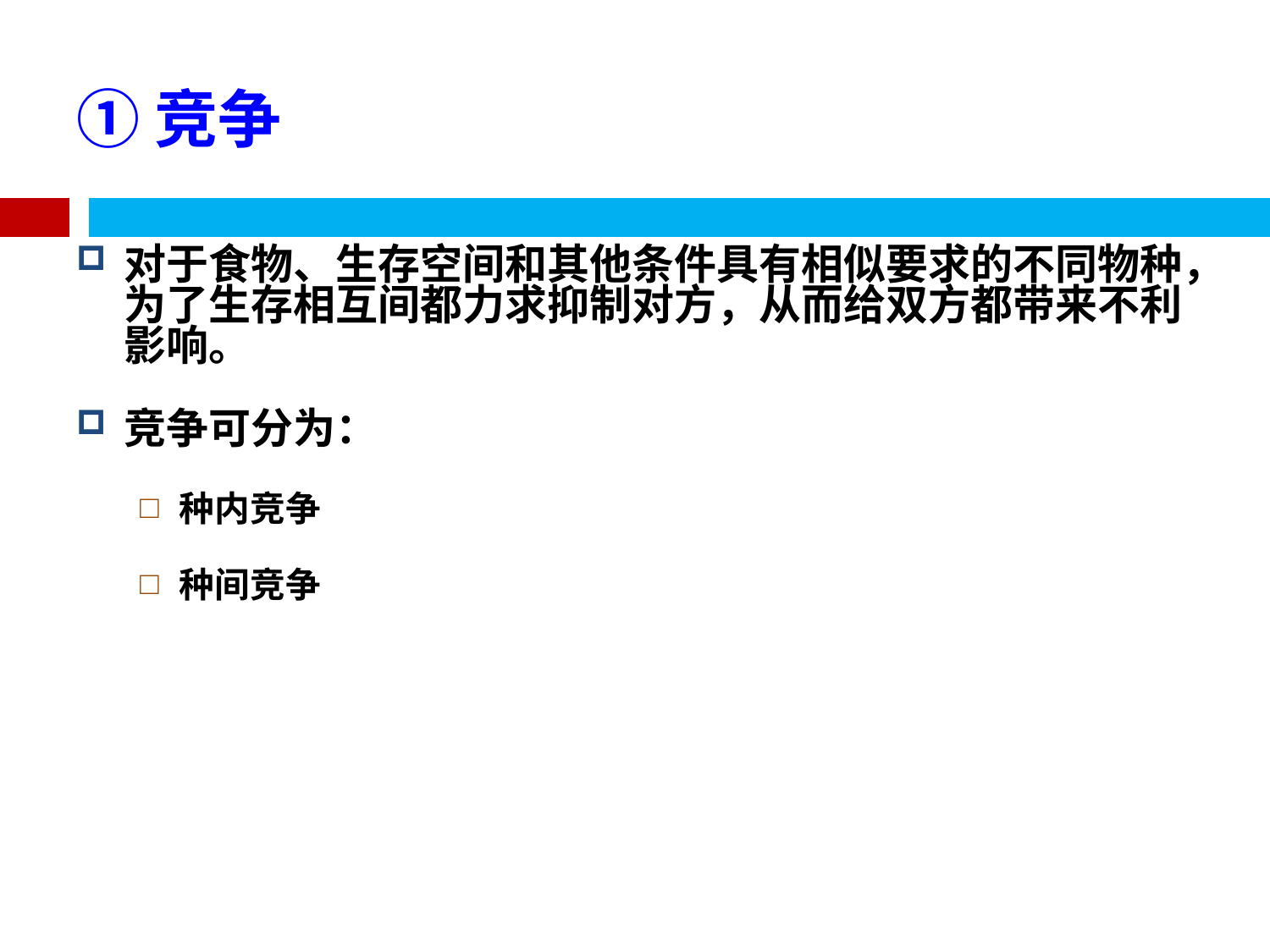

# ①竞争
对于食物、生存空间和其他条件具有相似要求的不同物种，为了生存相互间都力求抑制对方，从而给双方都带来不利影响。
竞争可分为：
种内竞争
种间竞争